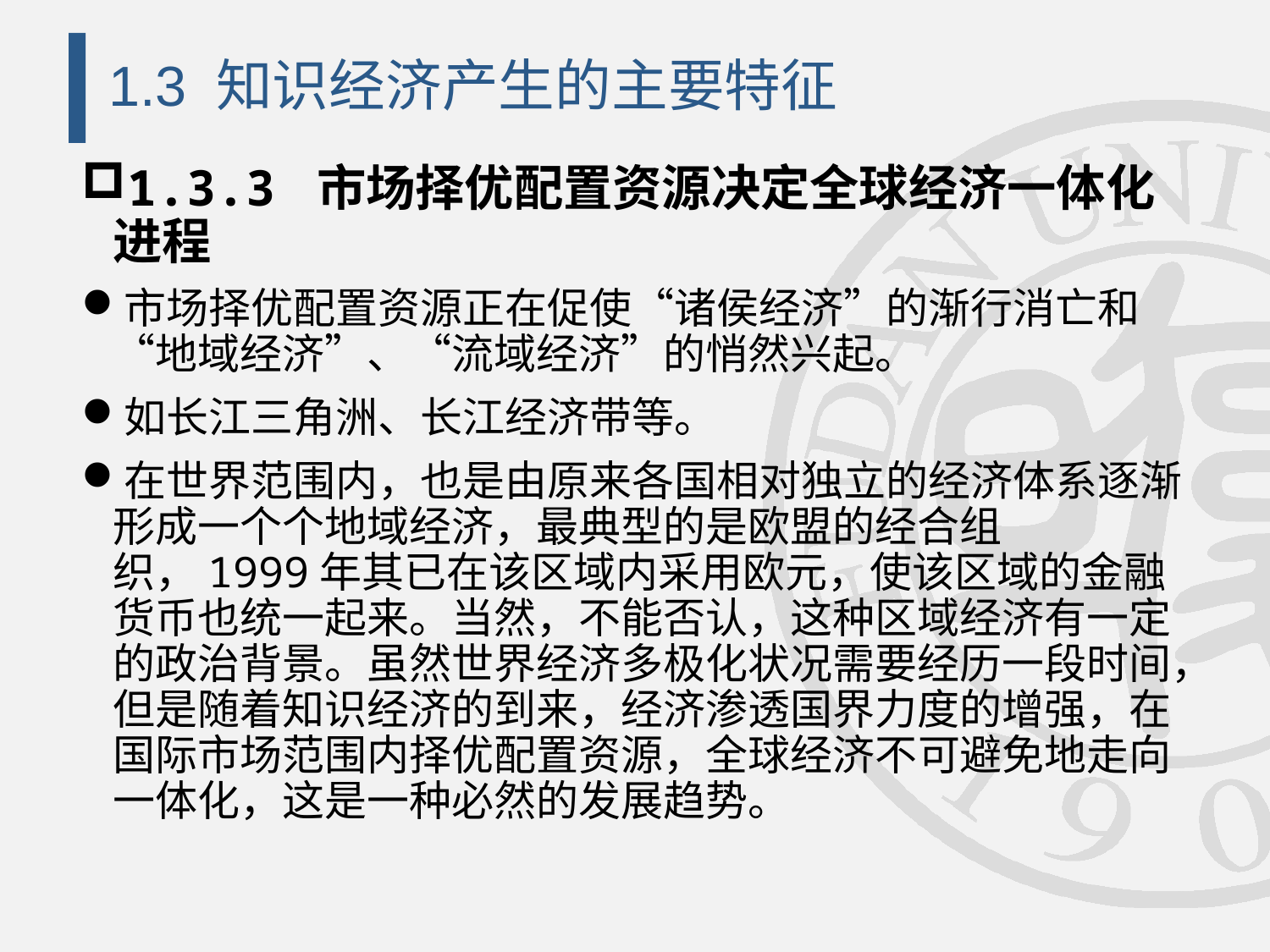

# 1.3 知识经济产生的主要特征
1.3.3 市场择优配置资源决定全球经济一体化进程
市场择优配置资源正在促使“诸侯经济”的渐行消亡和“地域经济”、“流域经济”的悄然兴起。
如长江三角洲、长江经济带等。
在世界范围内，也是由原来各国相对独立的经济体系逐渐形成一个个地域经济，最典型的是欧盟的经合组织，1999年其已在该区域内采用欧元，使该区域的金融货币也统一起来。当然，不能否认，这种区域经济有一定的政治背景。虽然世界经济多极化状况需要经历一段时间，但是随着知识经济的到来，经济渗透国界力度的增强，在国际市场范围内择优配置资源，全球经济不可避免地走向一体化，这是一种必然的发展趋势。